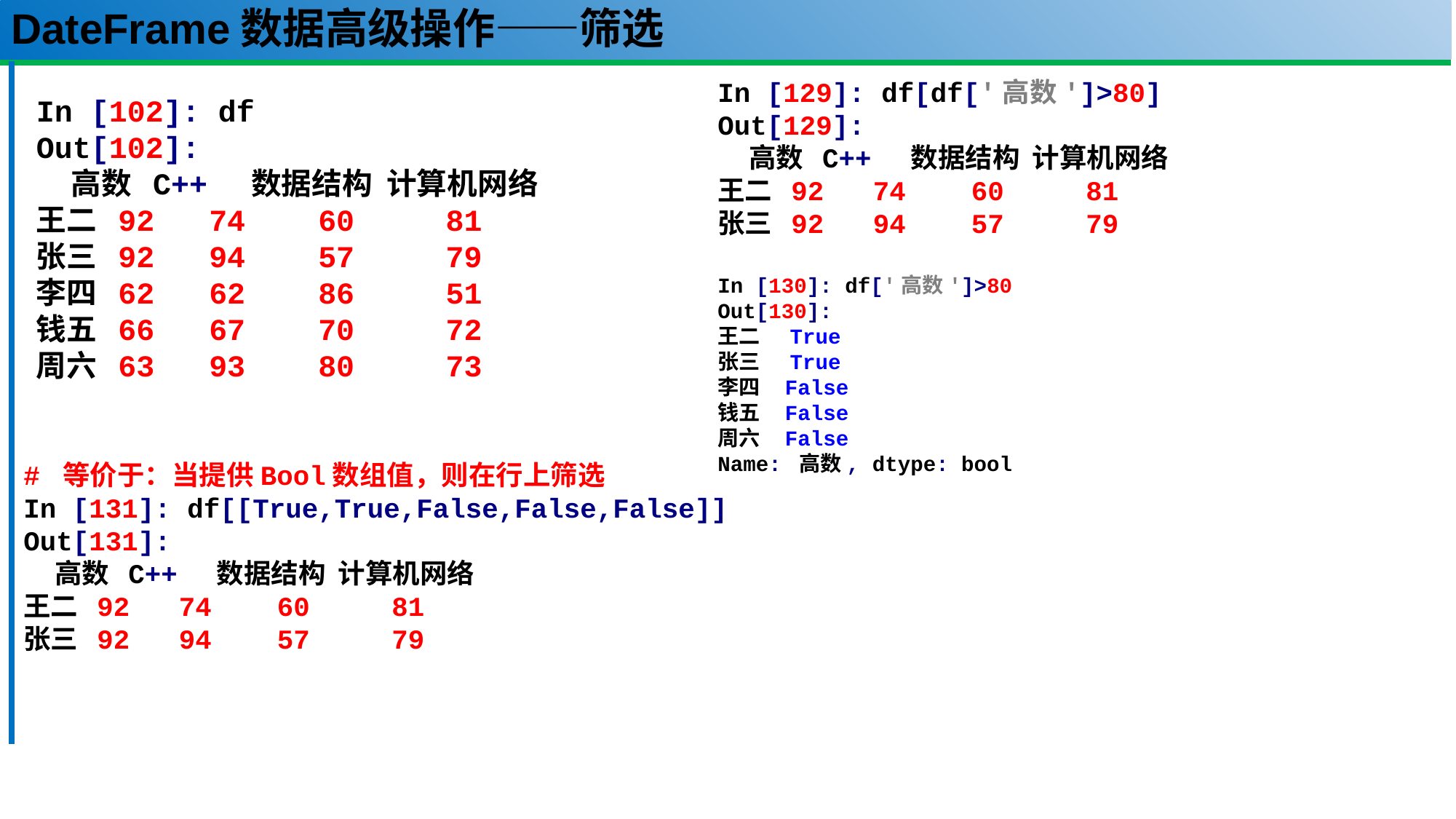

# DateFrame数据高级操作——筛选
In [129]: df[df['高数']>80]
Out[129]:
    高数  C++  数据结构  计算机网络
王二  92   74    60     81
张三  92   94    57     79

In [130]: df['高数']>80
Out[130]:
王二     True
张三     True
李四    False
钱五    False
周六    False
Name: 高数, dtype: bool
In [102]: df
Out[102]:
    高数  C++  数据结构  计算机网络
王二  92   74    60     81
张三  92   94    57     79
李四  62   62    86     51
钱五  66   67    70     72
周六  63   93    80     73
# 等价于：当提供Bool数组值，则在行上筛选
In [131]: df[[True,True,False,False,False]]
Out[131]:
    高数  C++  数据结构  计算机网络
王二  92   74    60     81
张三  92   94    57     79